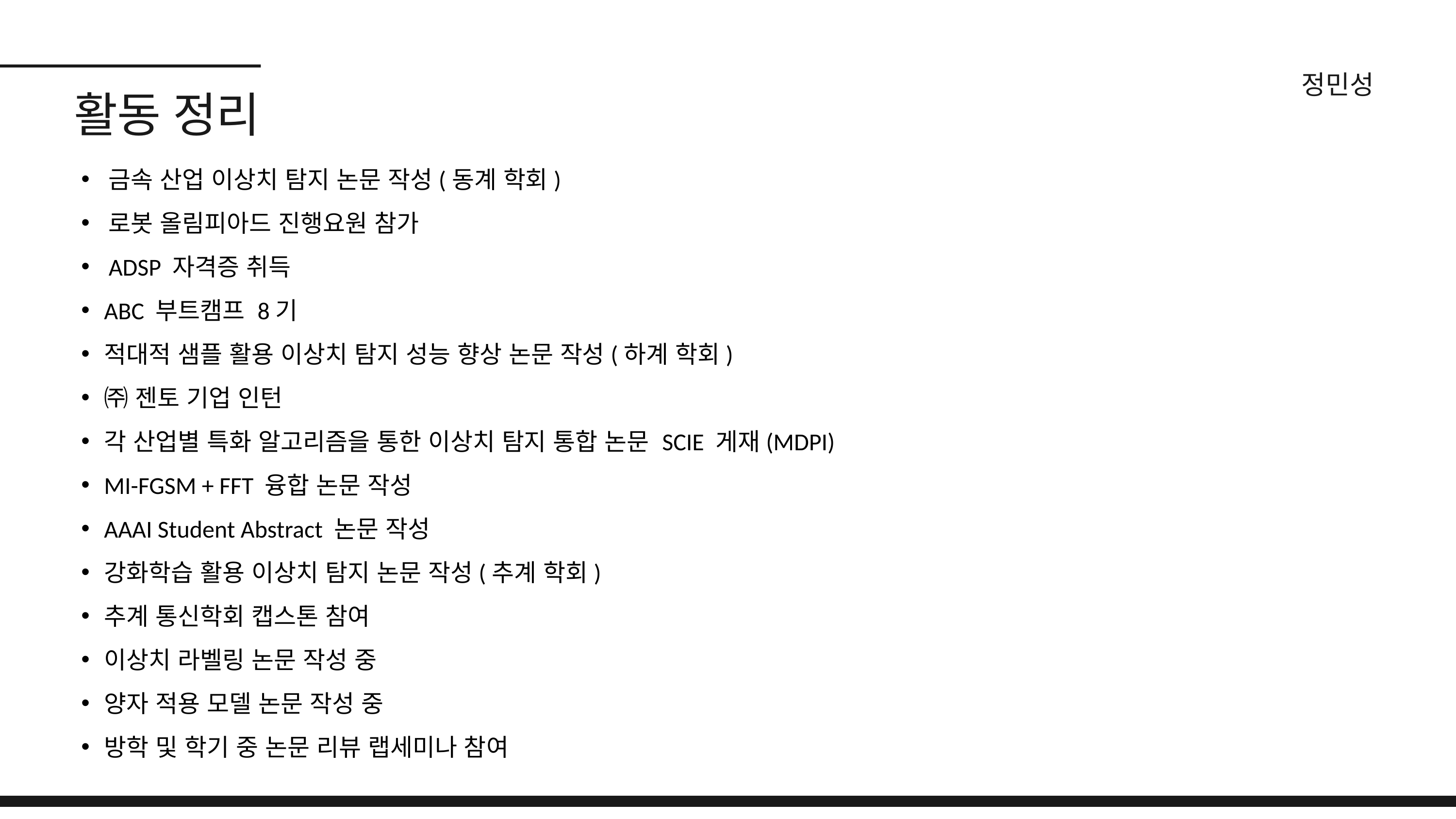

정민성

활동 정리
금속 산업 이상치 탐지 논문 작성(동계 학회)
로봇 올림피아드 진행요원 참가
ADSP 자격증 취득
ABC 부트캠프 8기
적대적 샘플 활용 이상치 탐지 성능 향상 논문 작성(하계 학회)
㈜ 젠토 기업 인턴
각 산업별 특화 알고리즘을 통한 이상치 탐지 통합 논문 SCIE 게재(MDPI)
MI-FGSM + FFT 융합 논문 작성
AAAI Student Abstract 논문 작성
강화학습 활용 이상치 탐지 논문 작성(추계 학회)
추계 통신학회 캡스톤 참여
이상치 라벨링 논문 작성 중
양자 적용 모델 논문 작성 중
방학 및 학기 중 논문 리뷰 랩세미나 참여